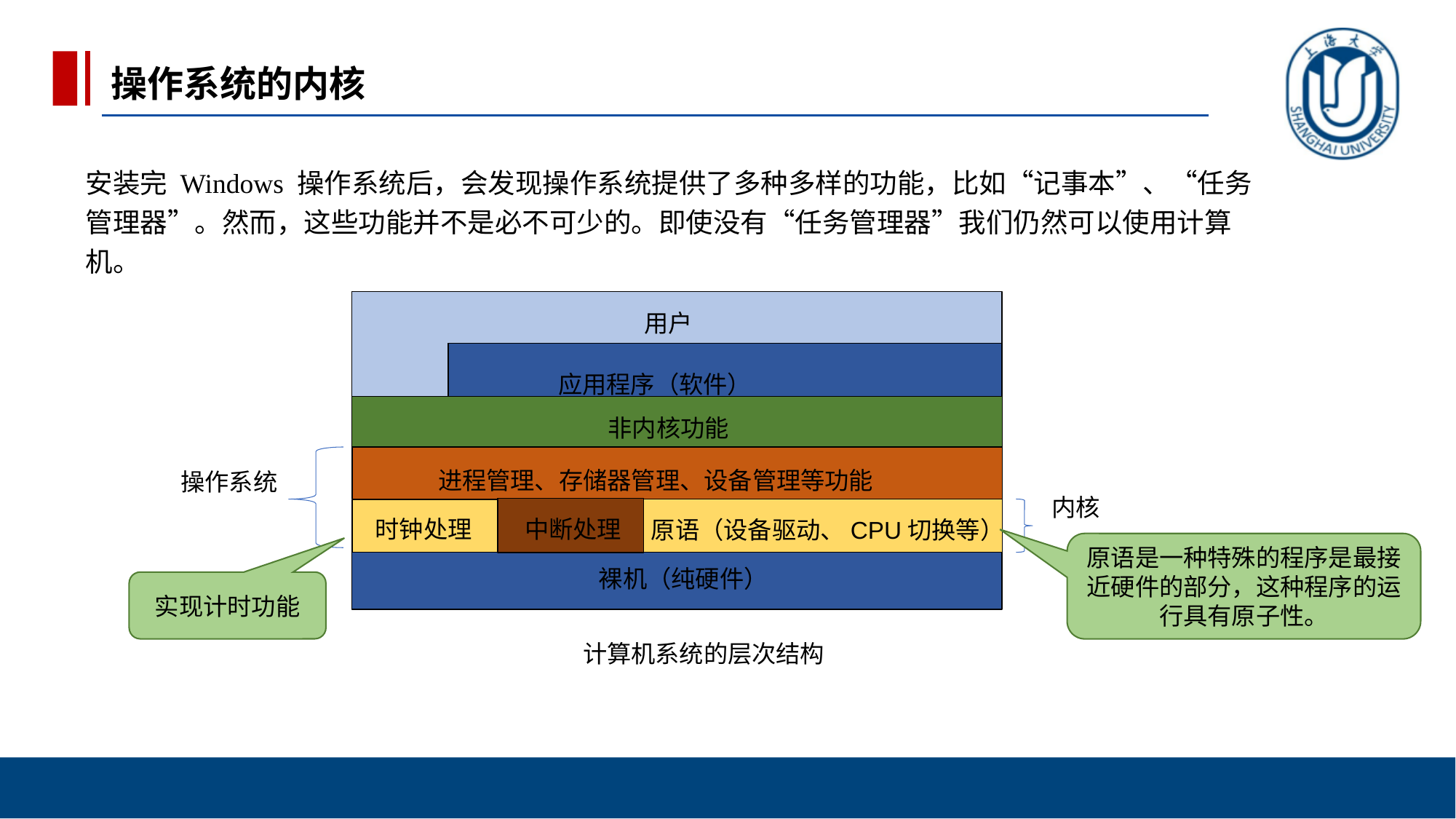

操作系统的内核
安装完 Windows 操作系统后，会发现操作系统提供了多种多样的功能，比如“记事本”、“任务管理器”。然而，这些功能并不是必不可少的。即使没有“任务管理器”我们仍然可以使用计算机。

           应用程序（软件）
裸机（纯硬件）
用户

非内核功能

进程管理、存储器管理、设备管理等功能
操作系统
内核

时钟处理
中断处理
原语（设备驱动、CPU切换等）
原语是一种特殊的程序是最接近硬件的部分，这种程序的运行具有原子性。

实现计时功能
计算机系统的层次结构